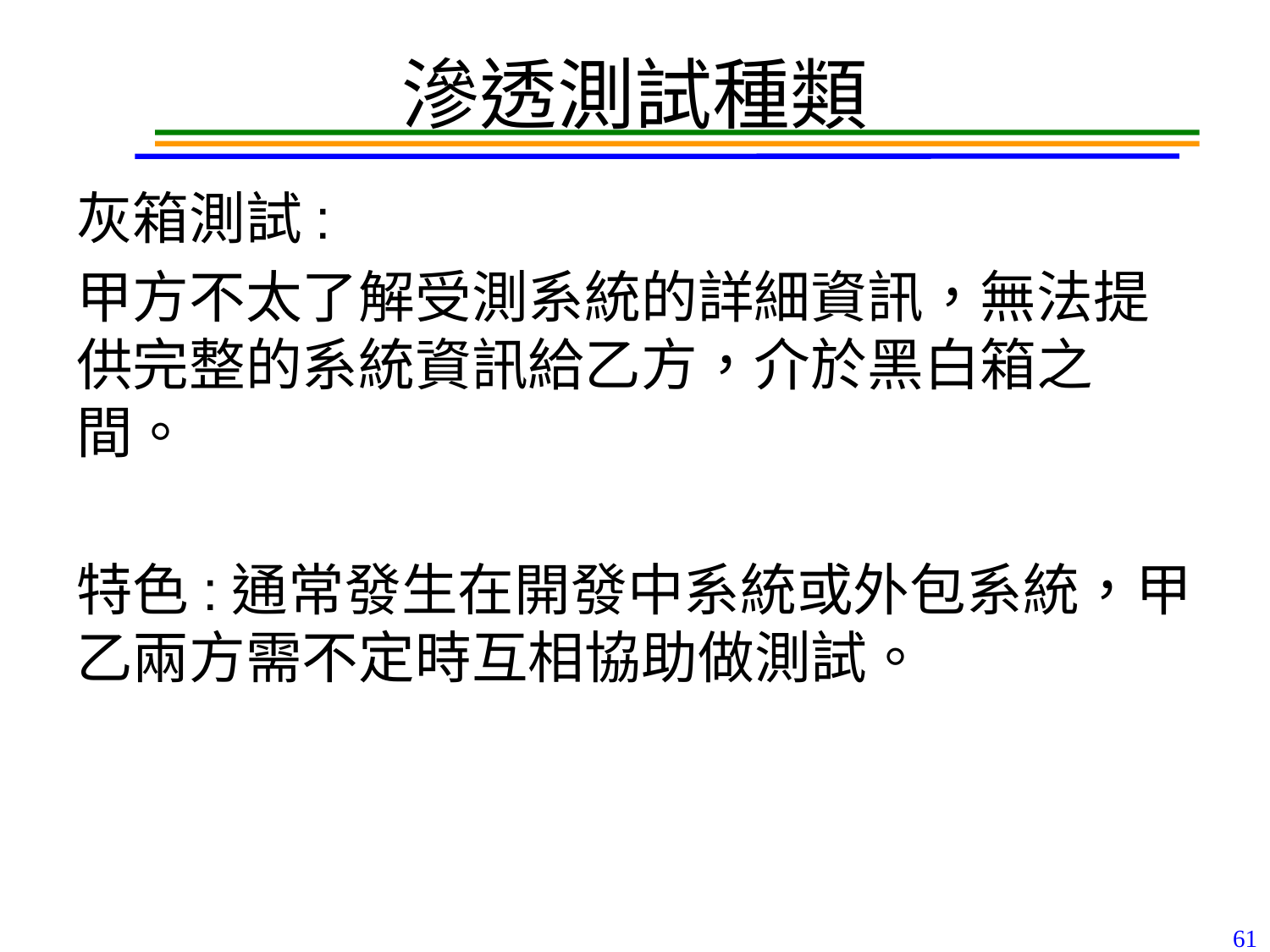

# 滲透測試種類
灰箱測試:
甲方不太了解受測系統的詳細資訊，無法提供完整的系統資訊給乙方，介於黑白箱之間。

特色:通常發生在開發中系統或外包系統，甲乙兩方需不定時互相協助做測試。

61